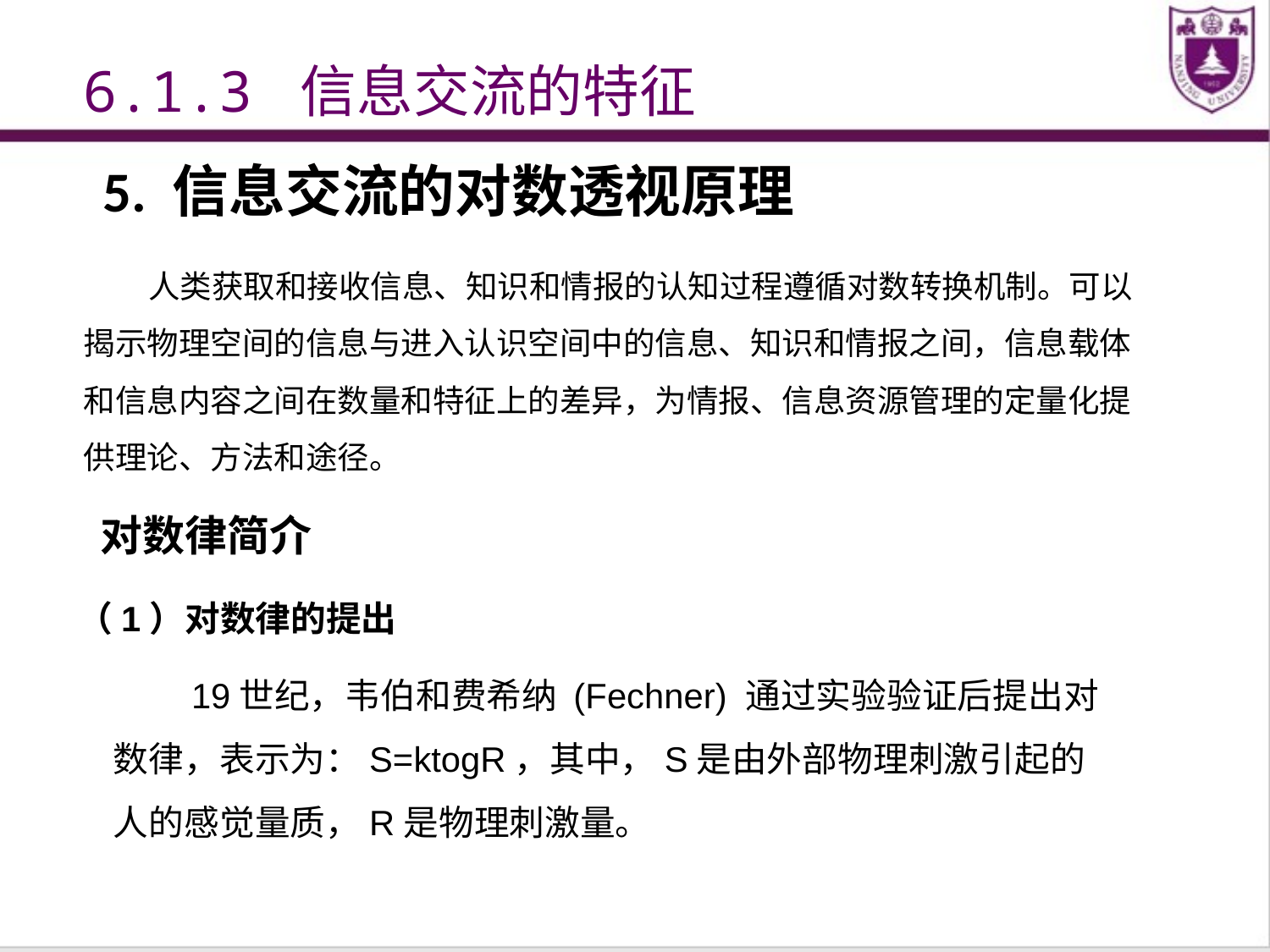

6.1.3 信息交流的特征
# 5. 信息交流的对数透视原理
        人类获取和接收信息、知识和情报的认知过程遵循对数转换机制。可以揭示物理空间的信息与进入认识空间中的信息、知识和情报之间，信息载体和信息内容之间在数量和特征上的差异，为情报、信息资源管理的定量化提供理论、方法和途径。
对数律简介
（1）对数律的提出
        19世纪，韦伯和费希纳 (Fechner) 通过实验验证后提出对数律，表示为：S=ktogR，其中，S是由外部物理刺激引起的人的感觉量质，R是物理刺激量。